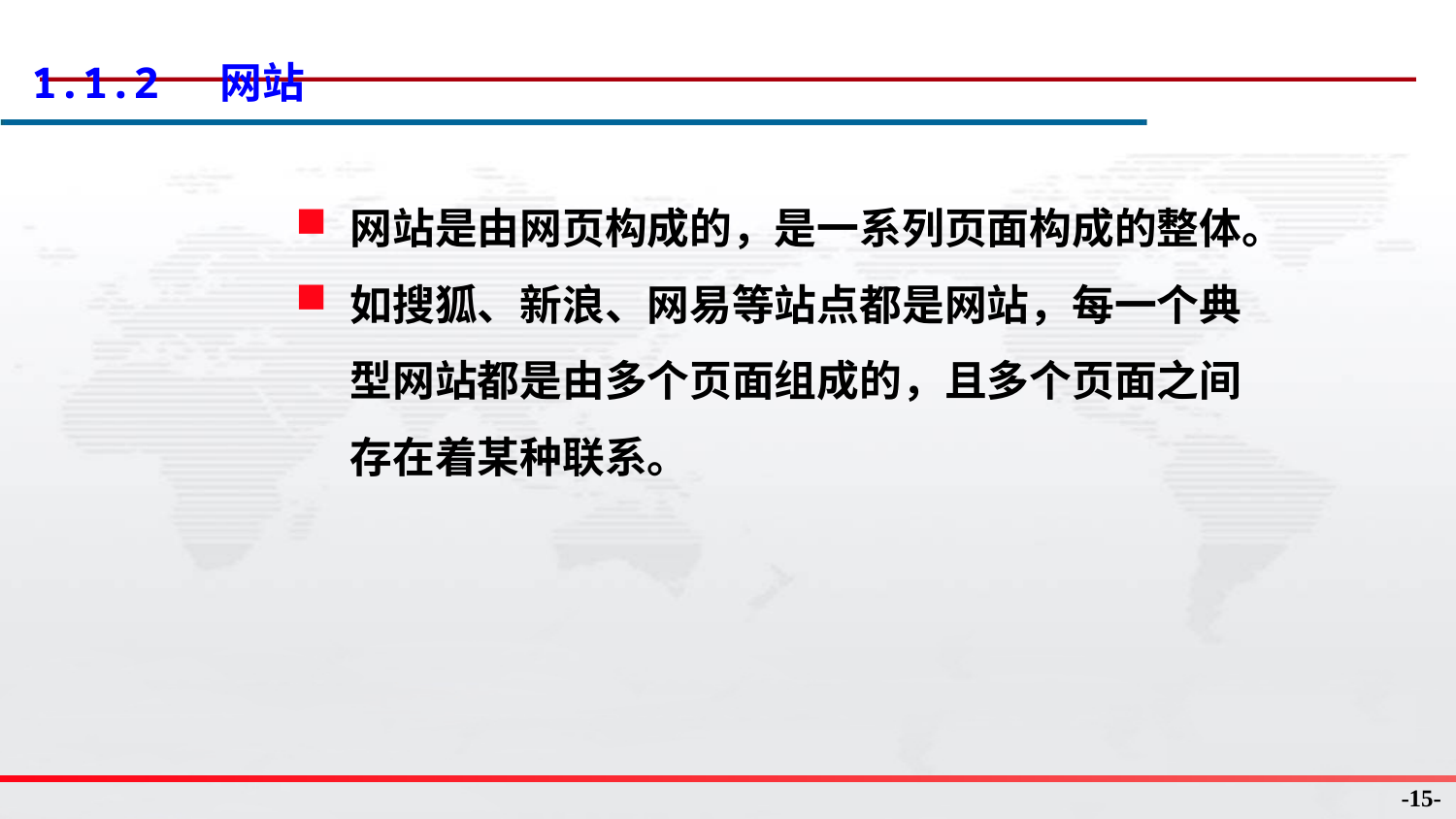

1.1.2  网站
网站是由网页构成的，是一系列页面构成的整体。
如搜狐、新浪、网易等站点都是网站，每一个典型网站都是由多个页面组成的，且多个页面之间存在着某种联系。
-15-